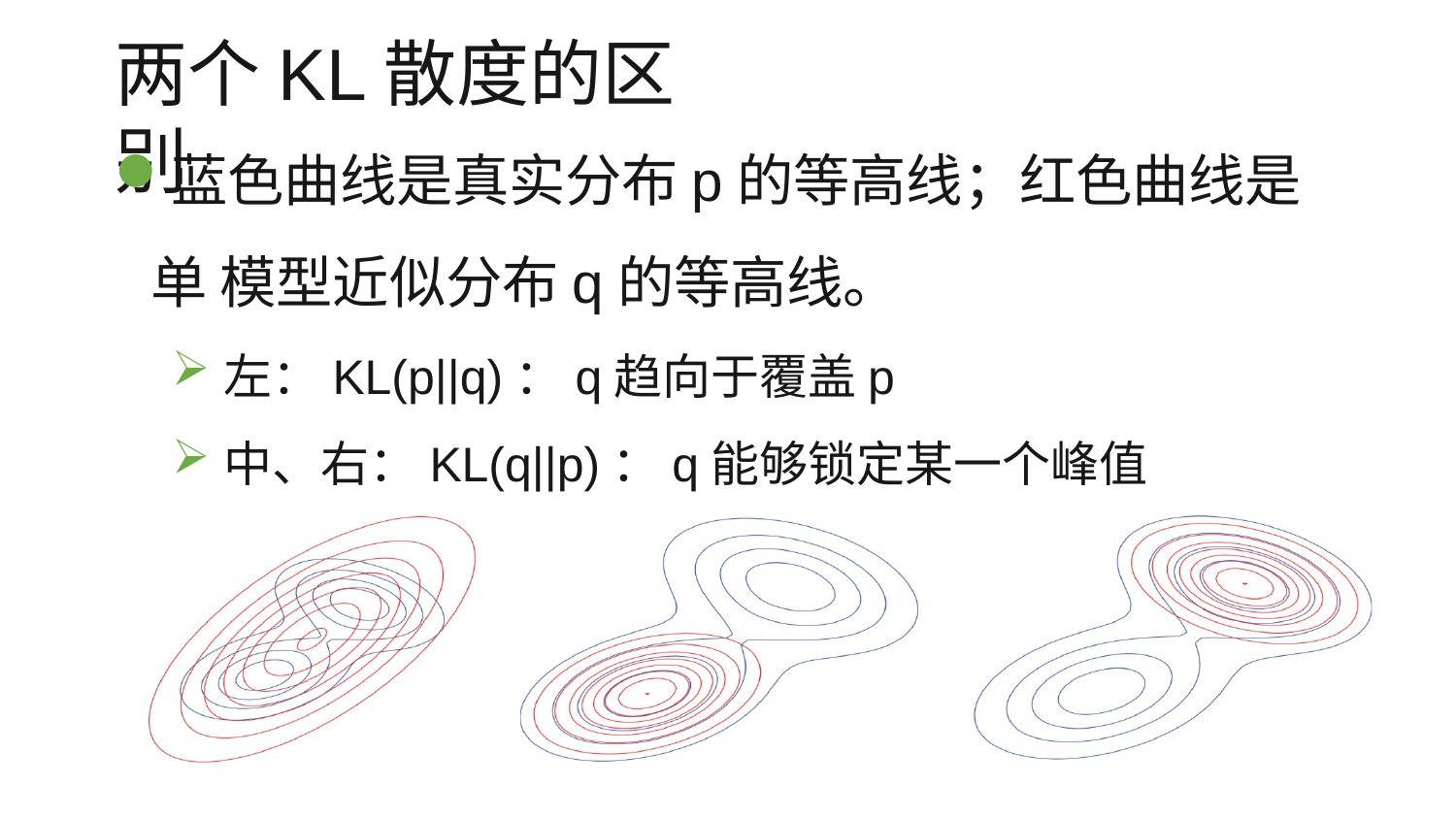

# 两个KL散度的区别
蓝色曲线是真实分布p的等高线；红色曲线是单 模型近似分布q的等高线。
左：KL(p||q)：q趋向于覆盖p
中、右：KL(q||p)：q能够锁定某一个峰值